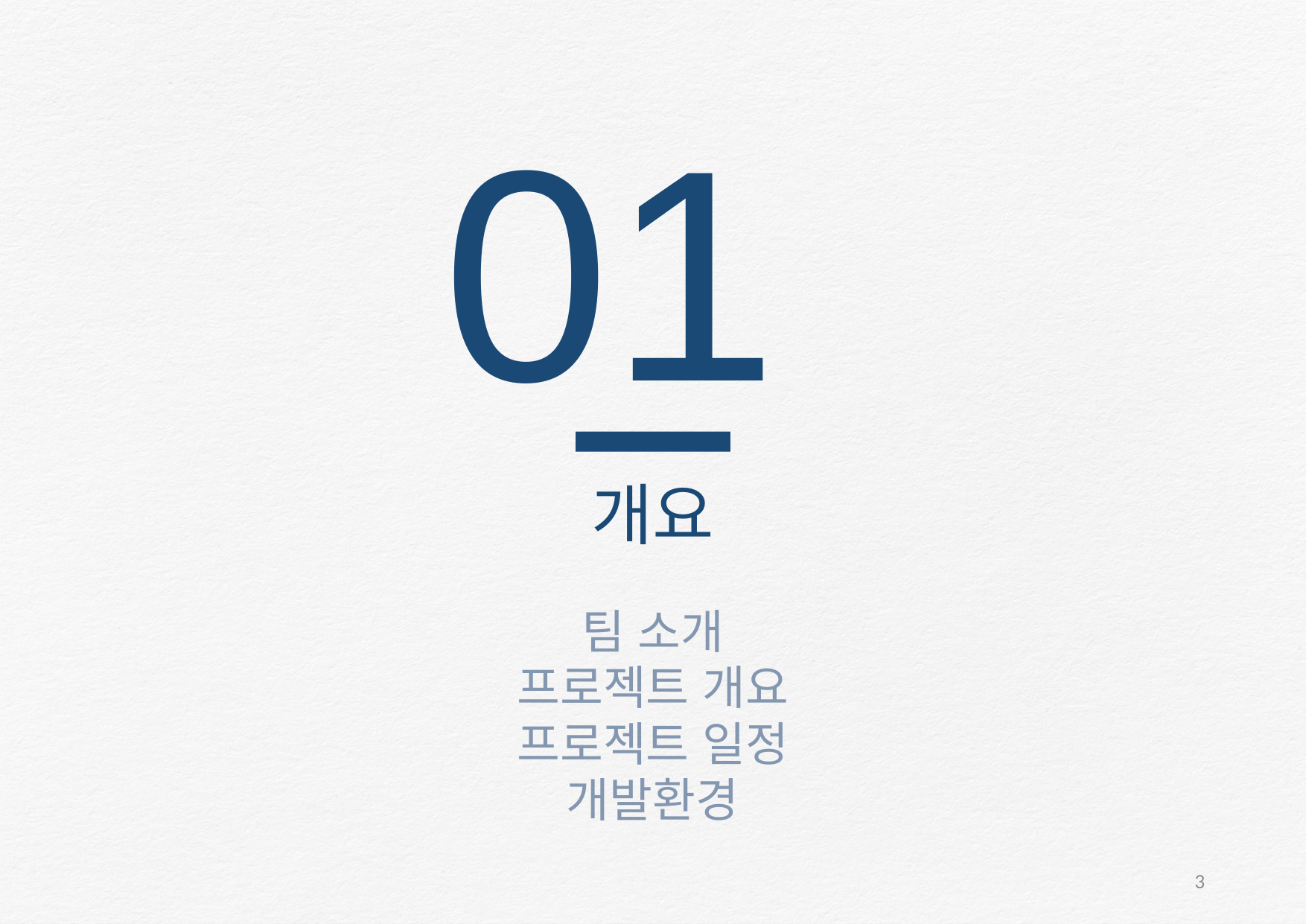

01

개요
팀 소개
프로젝트 개요
프로젝트 일정
개발환경
3